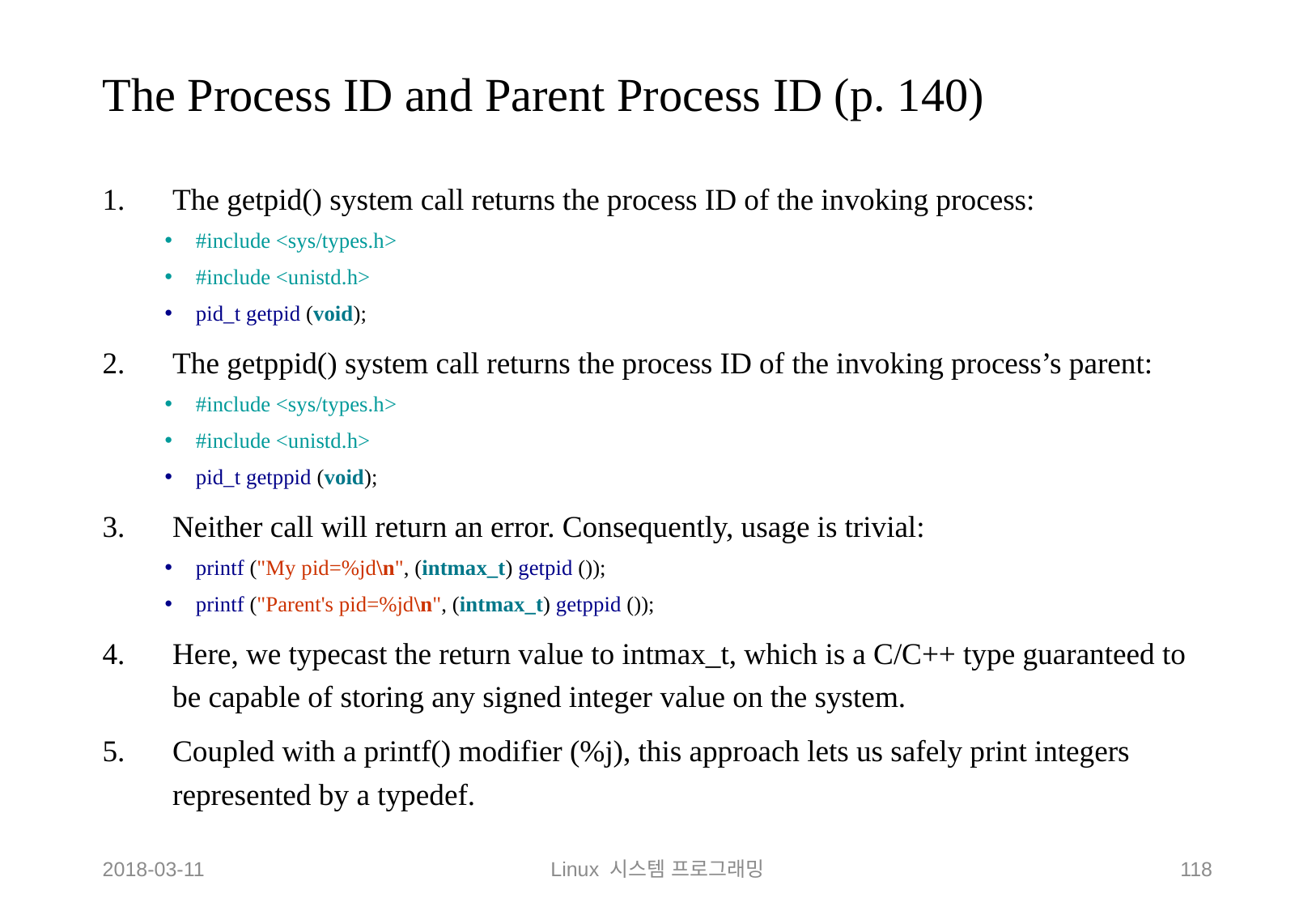

# The Process ID and Parent Process ID (p. 140)
The getpid() system call returns the process ID of the invoking process:
#include <sys/types.h>
#include <unistd.h>
pid_t getpid (void);
The getppid() system call returns the process ID of the invoking process’s parent:
#include <sys/types.h>
#include <unistd.h>
pid_t getppid (void);
Neither call will return an error. Consequently, usage is trivial:
printf ("My pid=%jd\n", (intmax_t) getpid ());
printf ("Parent's pid=%jd\n", (intmax_t) getppid ());
Here, we typecast the return value to intmax_t, which is a C/C++ type guaranteed to be capable of storing any signed integer value on the system.
Coupled with a printf() modifier (%j), this approach lets us safely print integers represented by a typedef.
2018-03-11
Linux 시스템 프로그래밍
118